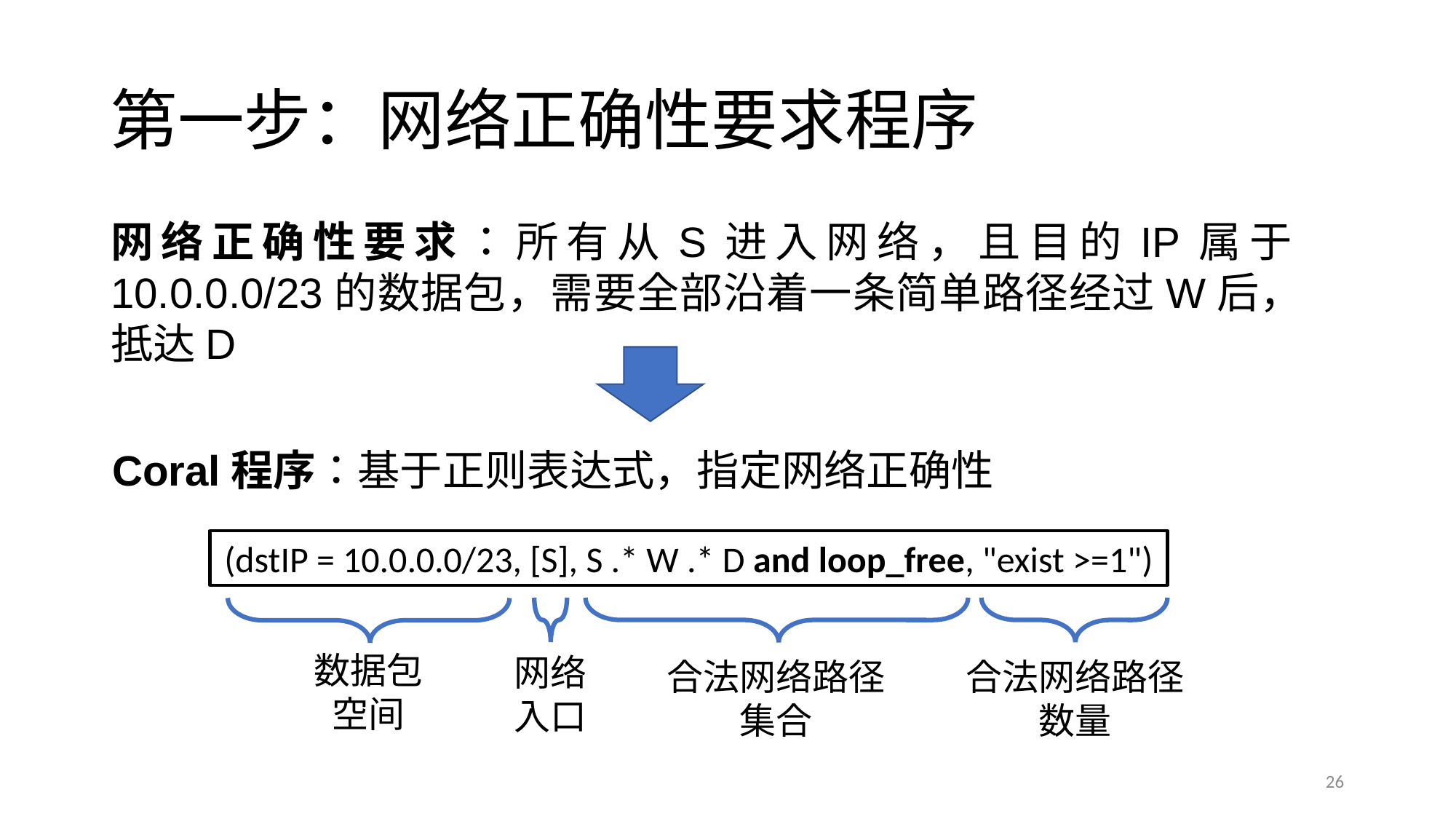

# 第一步：网络正确性要求程序
网络正确性要求：所有从S进入网络，且目的IP属于10.0.0.0/23的数据包，需要全部沿着一条简单路径经过W后，抵达D

Coral程序：基于正则表达式，指定网络正确性

(dstIP = 10.0.0.0/23, [S], S .* W .* D and loop_free, "exist >=1")

数据包
空间
网络
入口
合法网络路径集合
合法网络路径数量
26